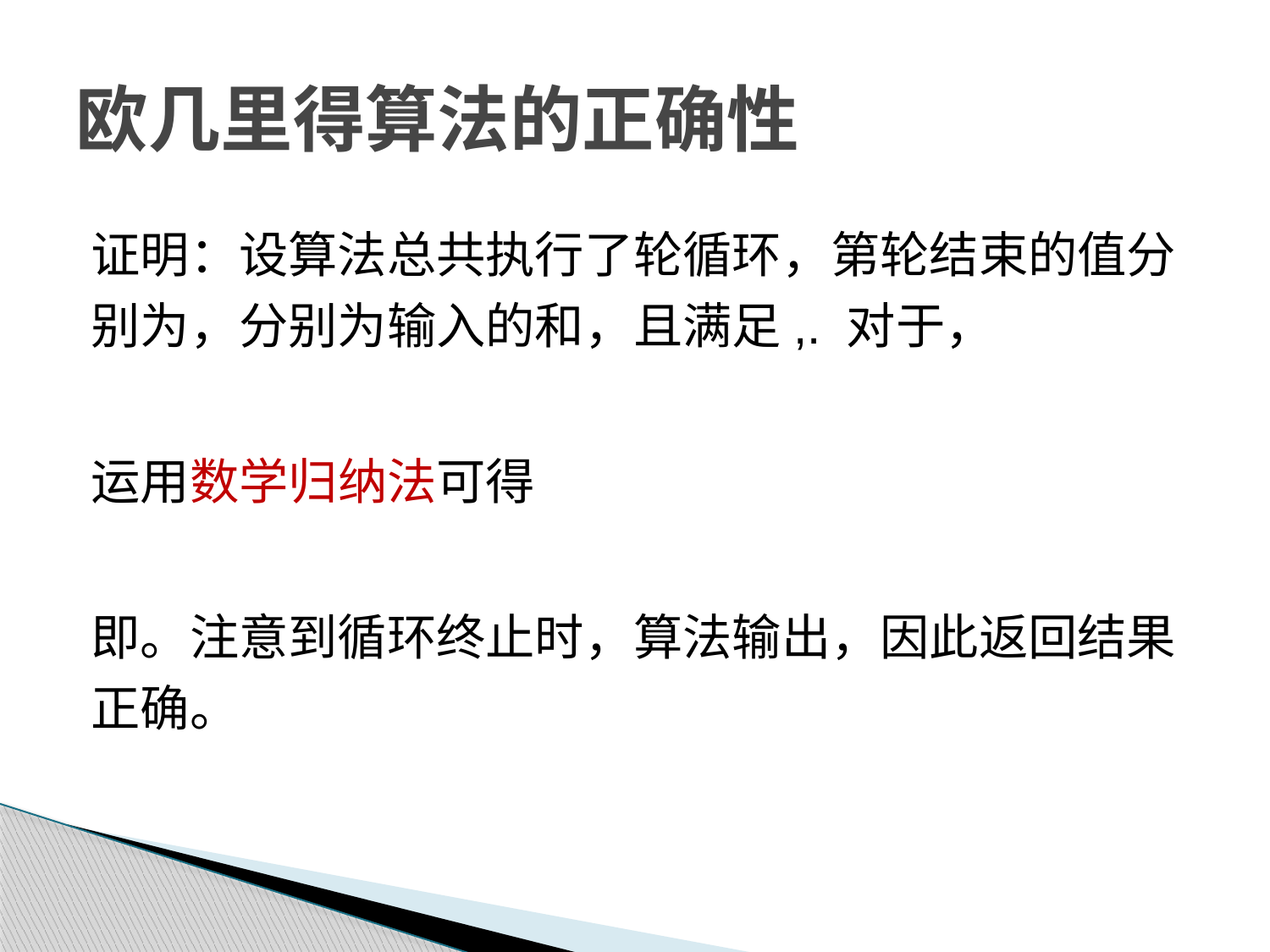

# 欧几里得算法的正确性
证明：设算法总共执行了轮循环，第轮结束的值分别为，分别为输入的和，且满足,. 对于，

运用数学归纳法可得

即。注意到循环终止时，算法输出，因此返回结果正确。